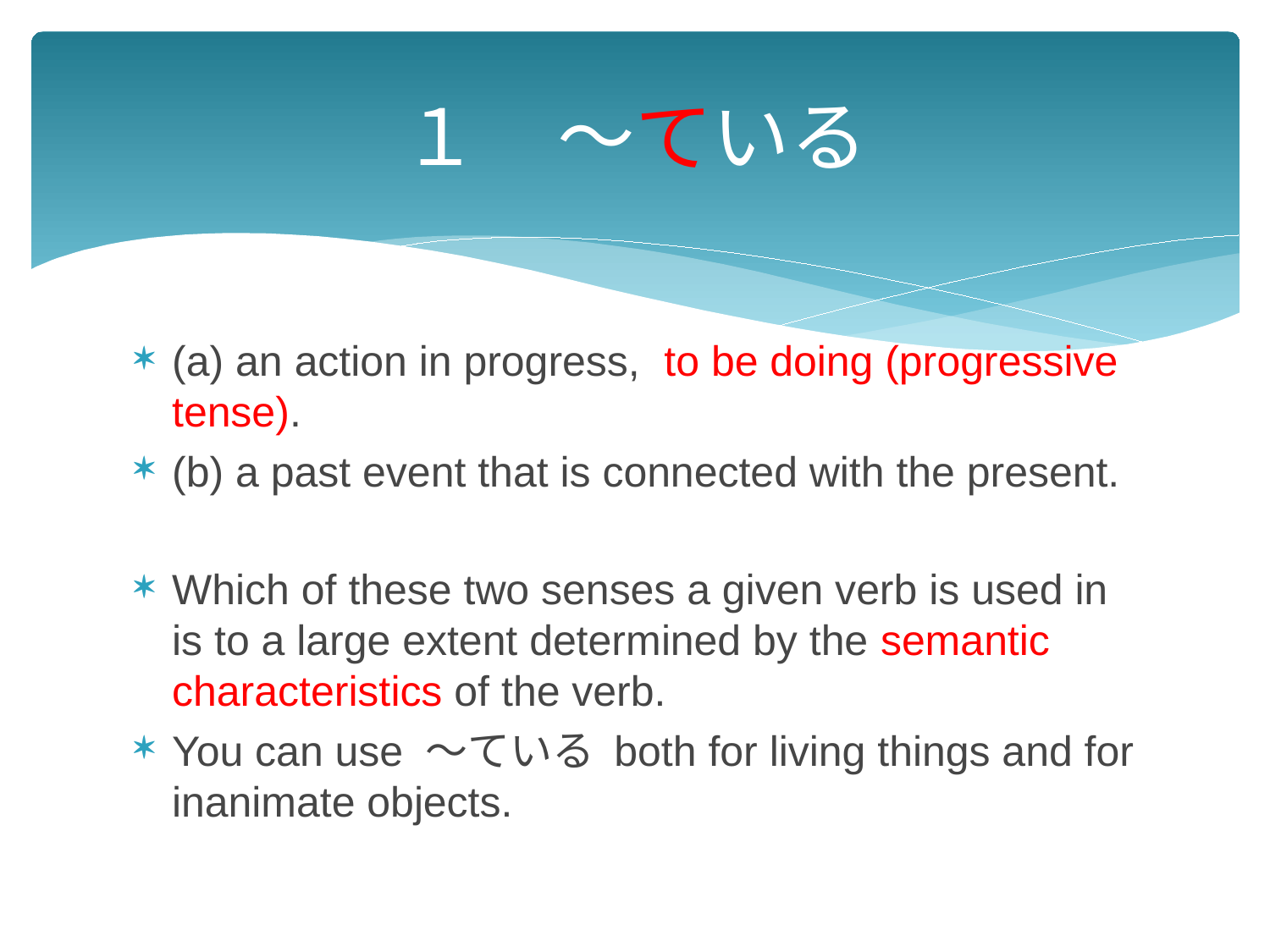

# １　～ている
(a) an action in progress,  to be doing (progressive tense).
(b) a past event that is connected with the present.

Which of these two senses a given verb is used in is to a large extent determined by the semantic characteristics of the verb.
You can use ～ている both for living things and for inanimate objects.